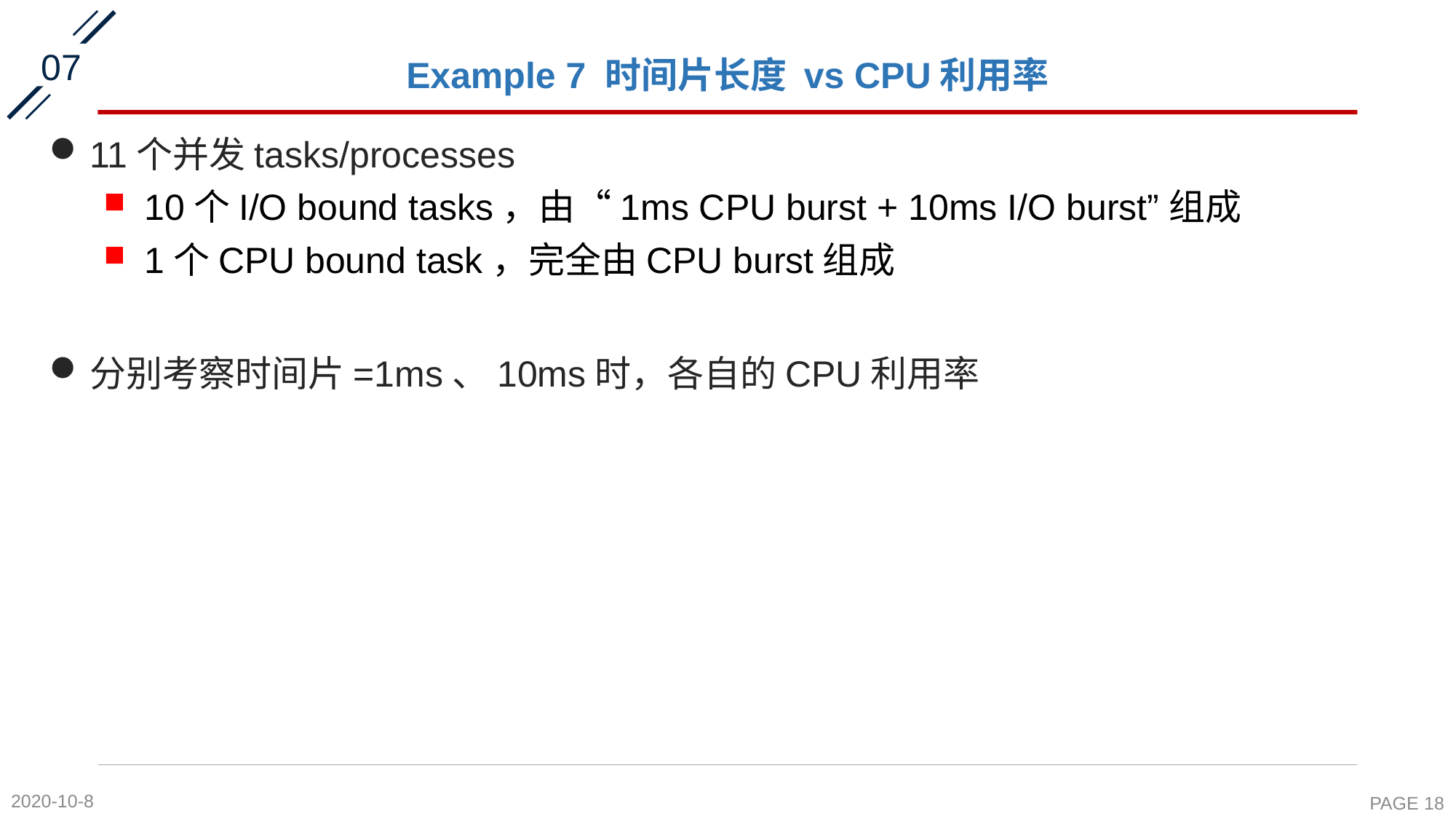

07
# Example 7 时间片长度 vs CPU利用率
11个并发tasks/processes
10个I/O bound tasks，由“1ms CPU burst + 10ms I/O burst”组成
1个CPU bound task，完全由CPU burst组成

分别考察时间片=1ms、10ms时，各自的CPU利用率

2020-10-8
PAGE 18